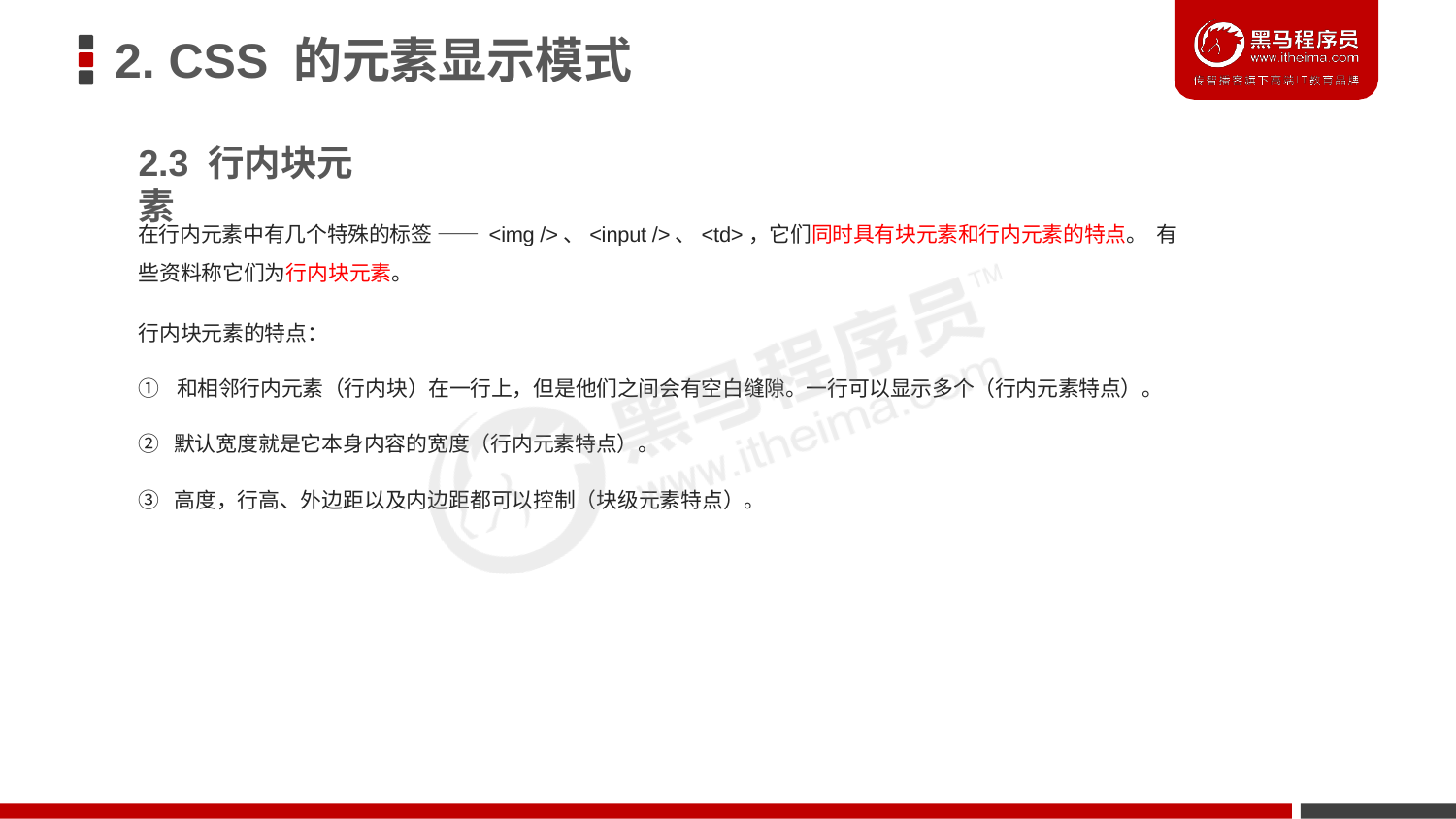

# 2. CSS 的元素显示模式
2.3 行内块元素

在行内元素中有几个特殊的标签 —— <img />、<input />、<td>，它们同时具有块元素和行内元素的特点。  有些资料称它们为行内块元素。

行内块元素的特点：

①  和相邻行内元素（行内块）在一行上，但是他们之间会有空白缝隙。一行可以显示多个（行内元素特点）。

②  默认宽度就是它本身内容的宽度（行内元素特点）。

③  高度，行高、外边距以及内边距都可以控制（块级元素特点）。